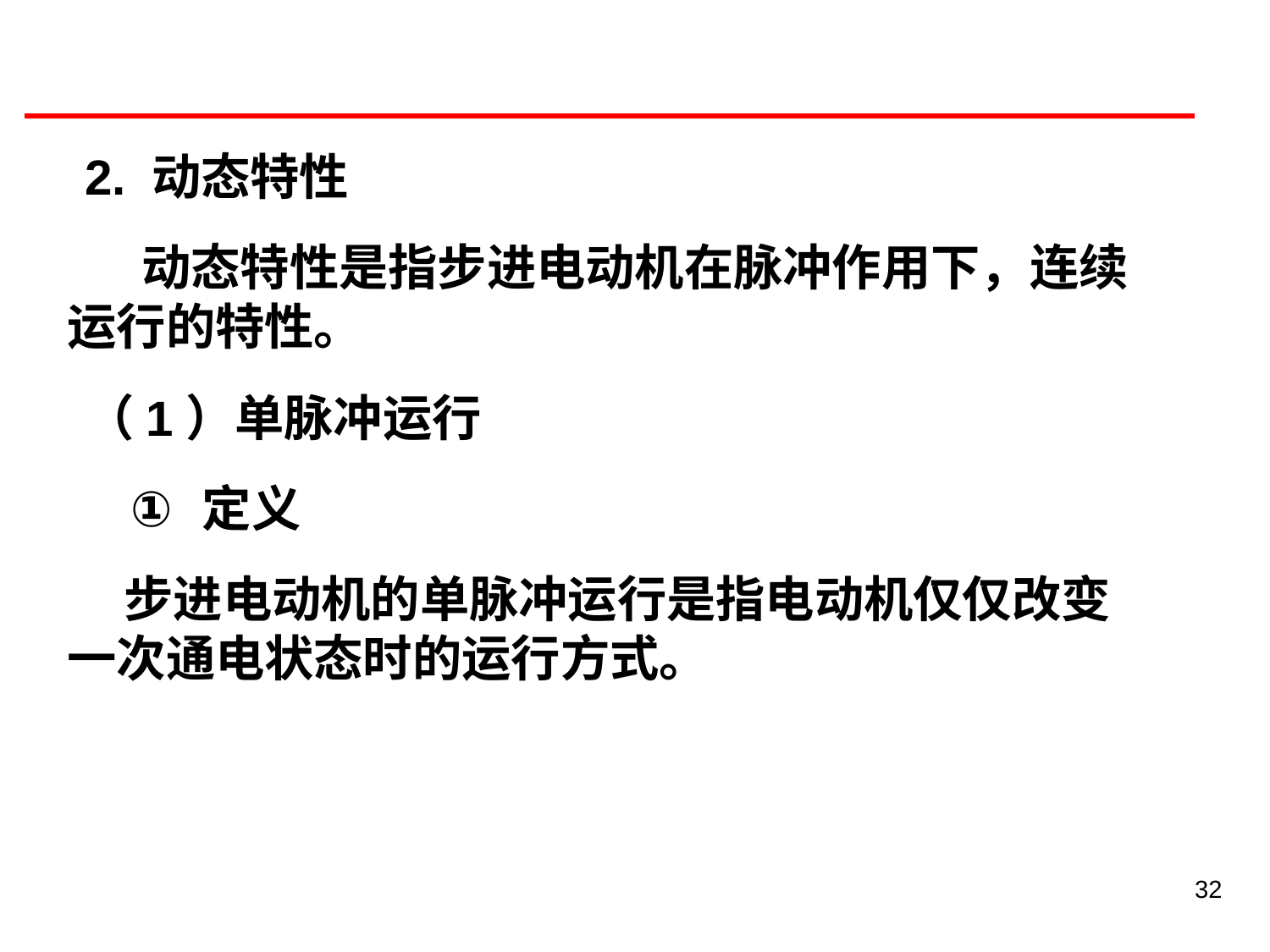

2. 动态特性
    动态特性是指步进电动机在脉冲作用下，连续运行的特性。
（1）单脉冲运行
定义
    步进电动机的单脉冲运行是指电动机仅仅改变一次通电状态时的运行方式。
32